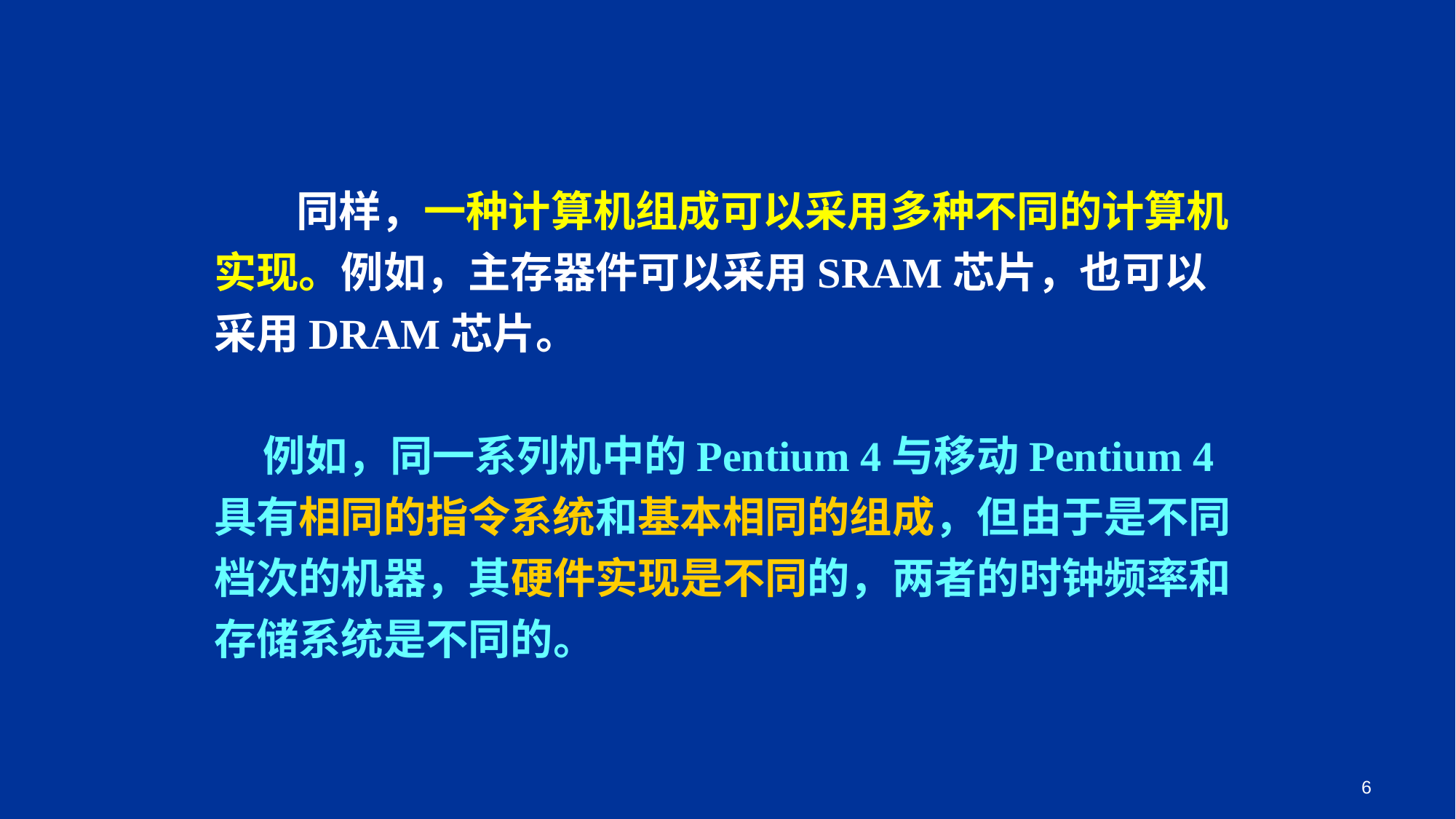

同样，一种计算机组成可以采用多种不同的计算机实现。例如，主存器件可以采用SRAM芯片，也可以采用DRAM芯片。

    例如，同一系列机中的Pentium 4与移动Pentium 4具有相同的指令系统和基本相同的组成，但由于是不同档次的机器，其硬件实现是不同的，两者的时钟频率和存储系统是不同的。
6